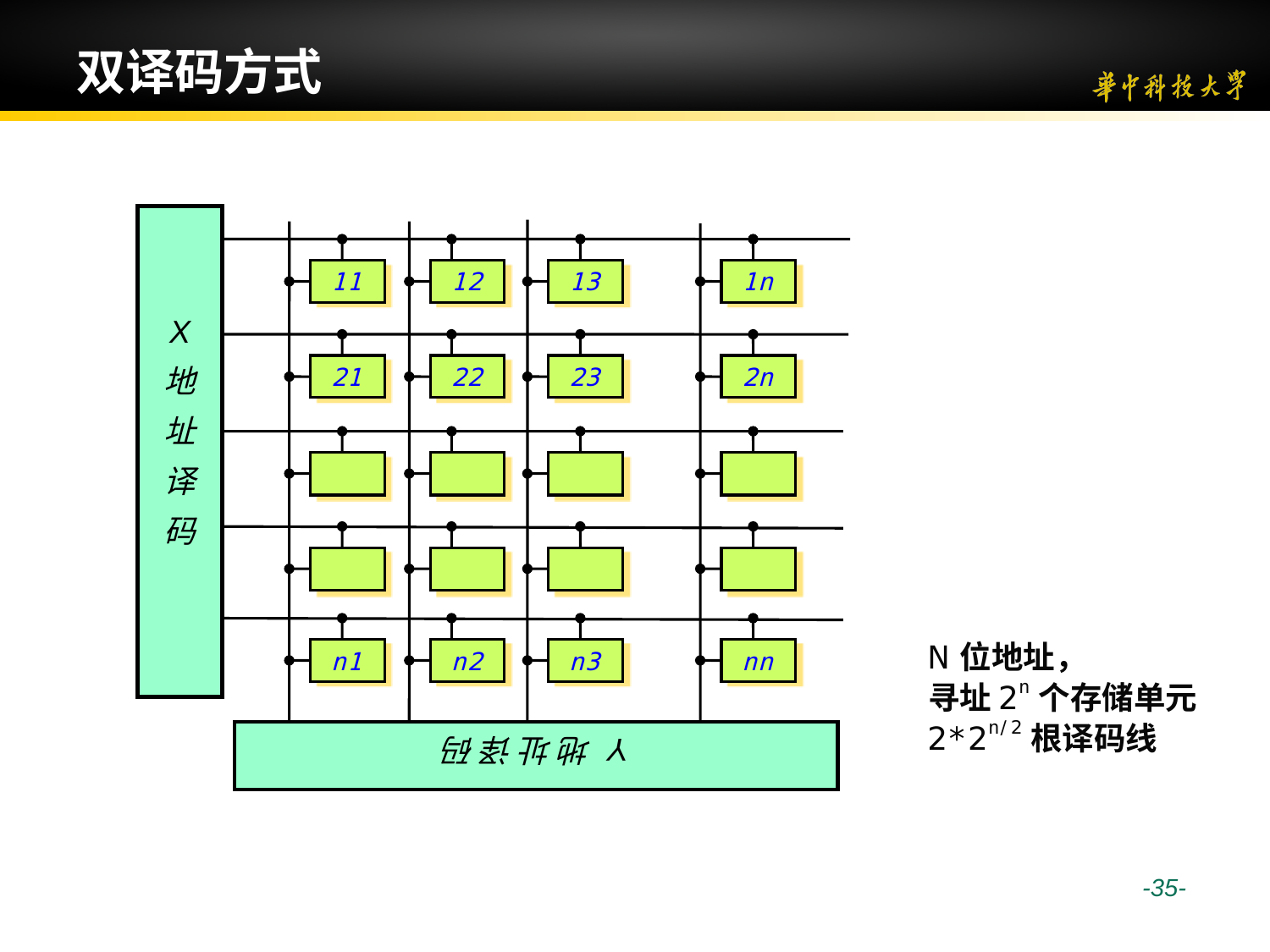

# 双译码方式
X
地
址
译
码

11
12
13
1n

21
22
23
2n

Y 地 址 译 码

N位地址，
寻址2n个存储单元
2*2n/2根译码线
n1
n2
n3
nn

 -35-